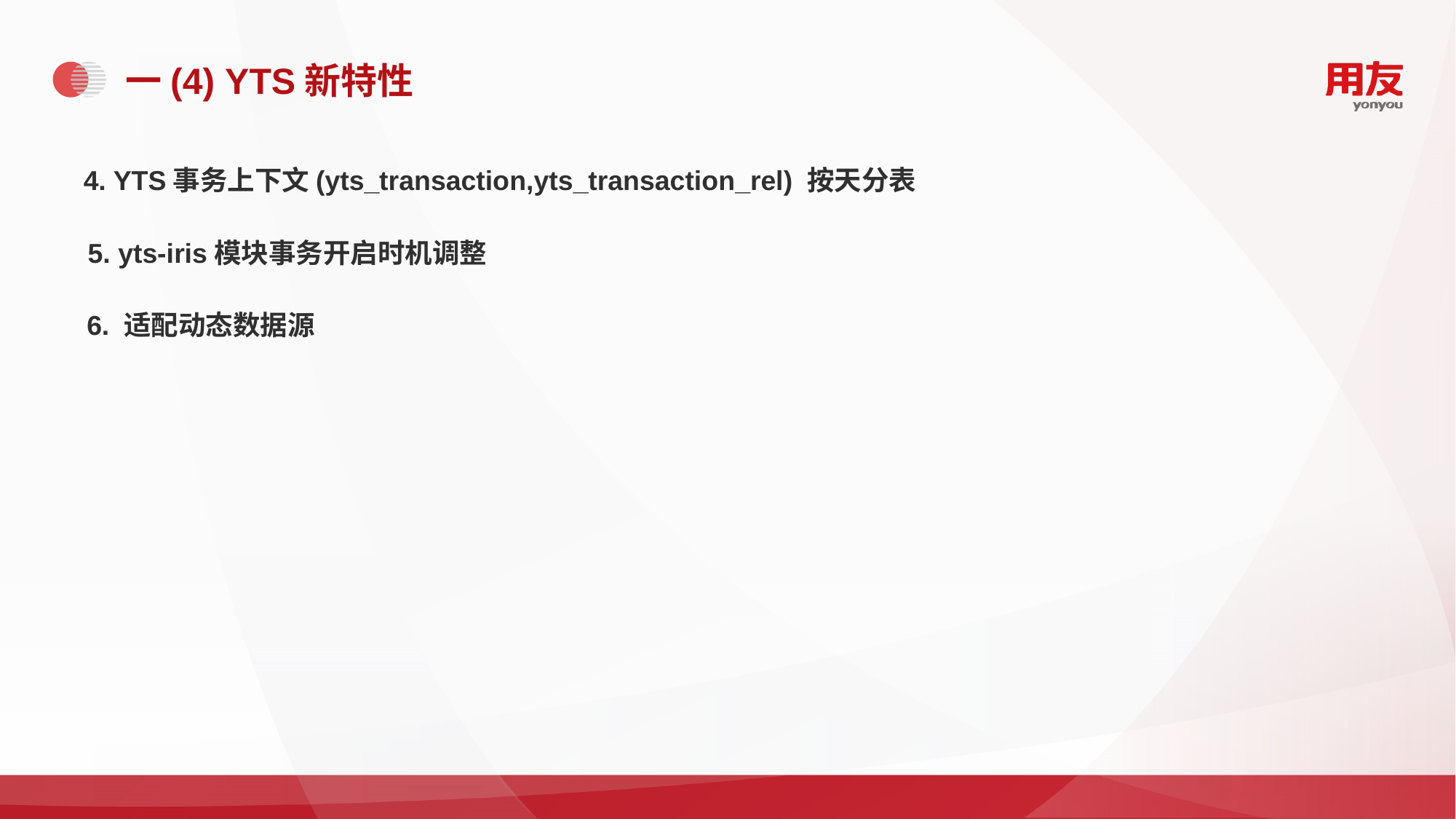

# 一(4) YTS新特性
4. YTS事务上下文(yts_transaction,yts_transaction_rel) 按天分表
5. yts-iris模块事务开启时机调整
6. 适配动态数据源